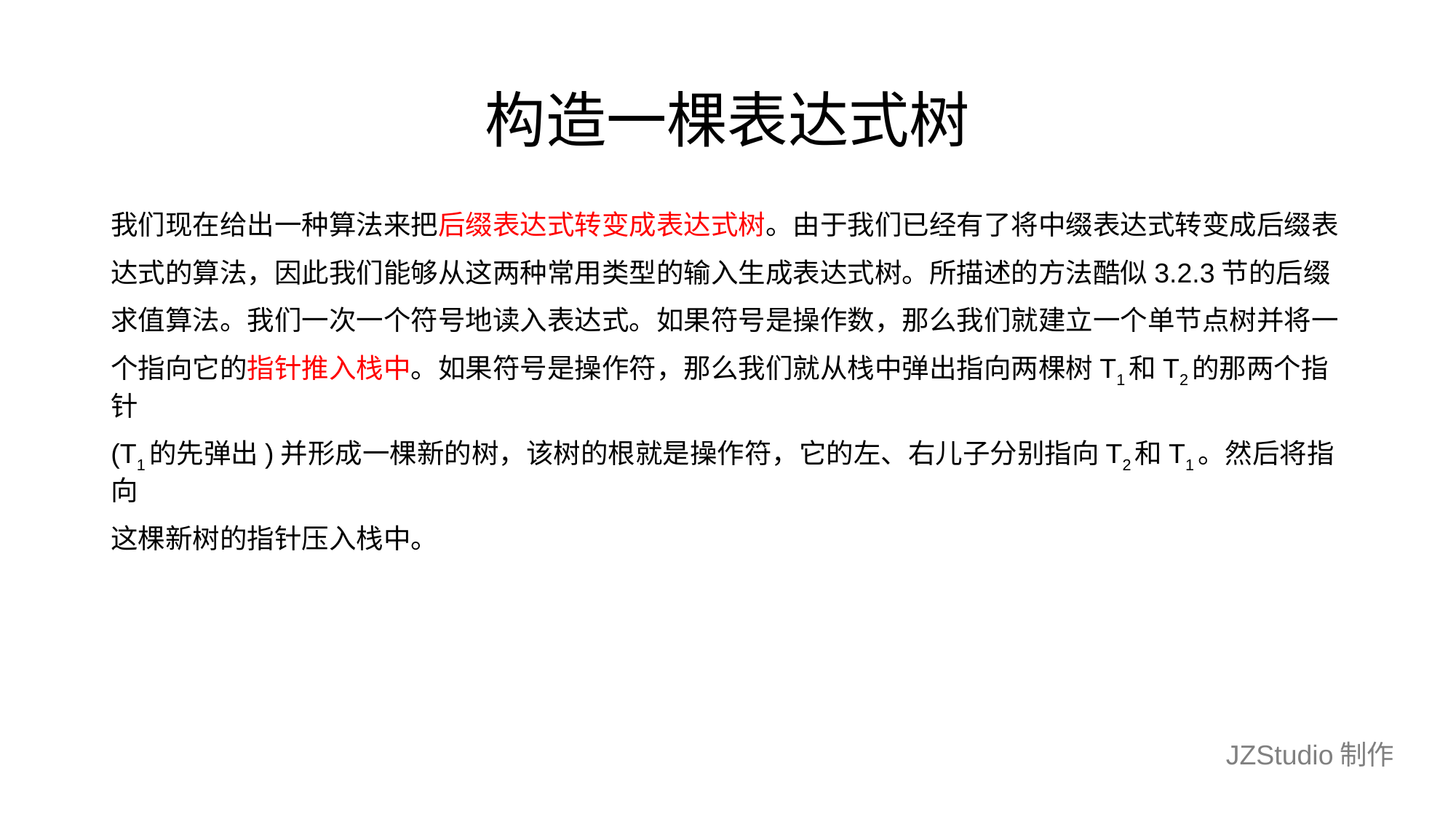

# 构造一棵表达式树
我们现在给出一种算法来把后缀表达式转变成表达式树。由于我们已经有了将中缀表达式转变成后缀表
达式的算法，因此我们能够从这两种常用类型的输入生成表达式树。所描述的方法酷似3.2.3节的后缀
求值算法。我们一次一个符号地读入表达式。如果符号是操作数，那么我们就建立一个单节点树并将一
个指向它的指针推入栈中。如果符号是操作符，那么我们就从栈中弹出指向两棵树T1和T2的那两个指针
(T1的先弹出)并形成一棵新的树，该树的根就是操作符，它的左、右儿子分别指向T2和T1。然后将指向
这棵新树的指针压入栈中。